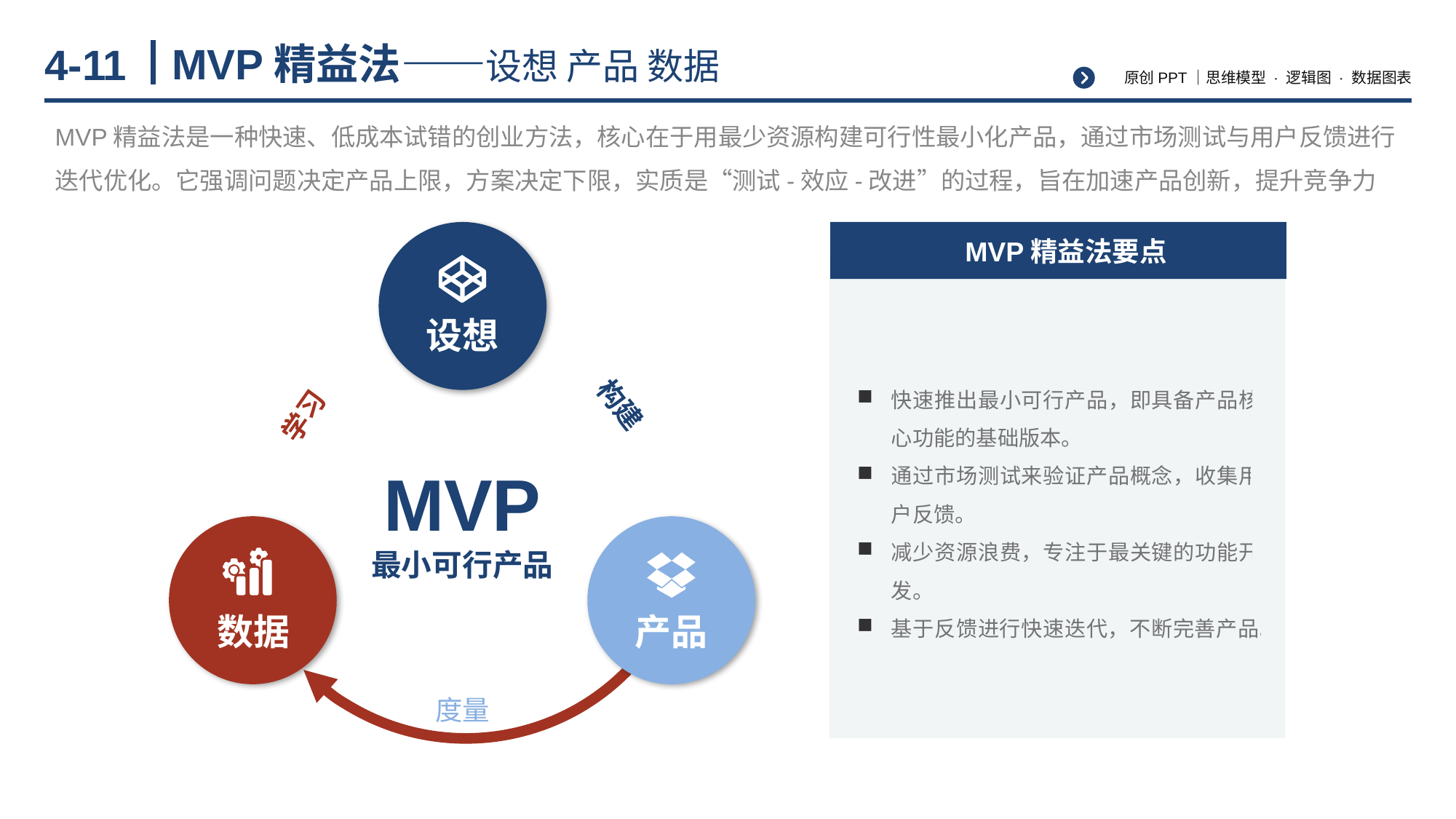

# MVP精益法——设想 产品 数据
4-11
MVP精益法是一种快速、低成本试错的创业方法，核心在于用最少资源构建可行性最小化产品，通过市场测试与用户反馈进行迭代优化。它强调问题决定产品上限，方案决定下限，实质是“测试-效应-改进”的过程，旨在加速产品创新，提升竞争力

设想
构建
学习
MVP
最小可行产品

数据
产品
度量
  MVP精益法要点
快速推出最小可行产品，即具备产品核心功能的基础版本。
通过市场测试来验证产品概念，收集用户反馈。
减少资源浪费，专注于最关键的功能开发。
基于反馈进行快速迭代，不断完善产品。